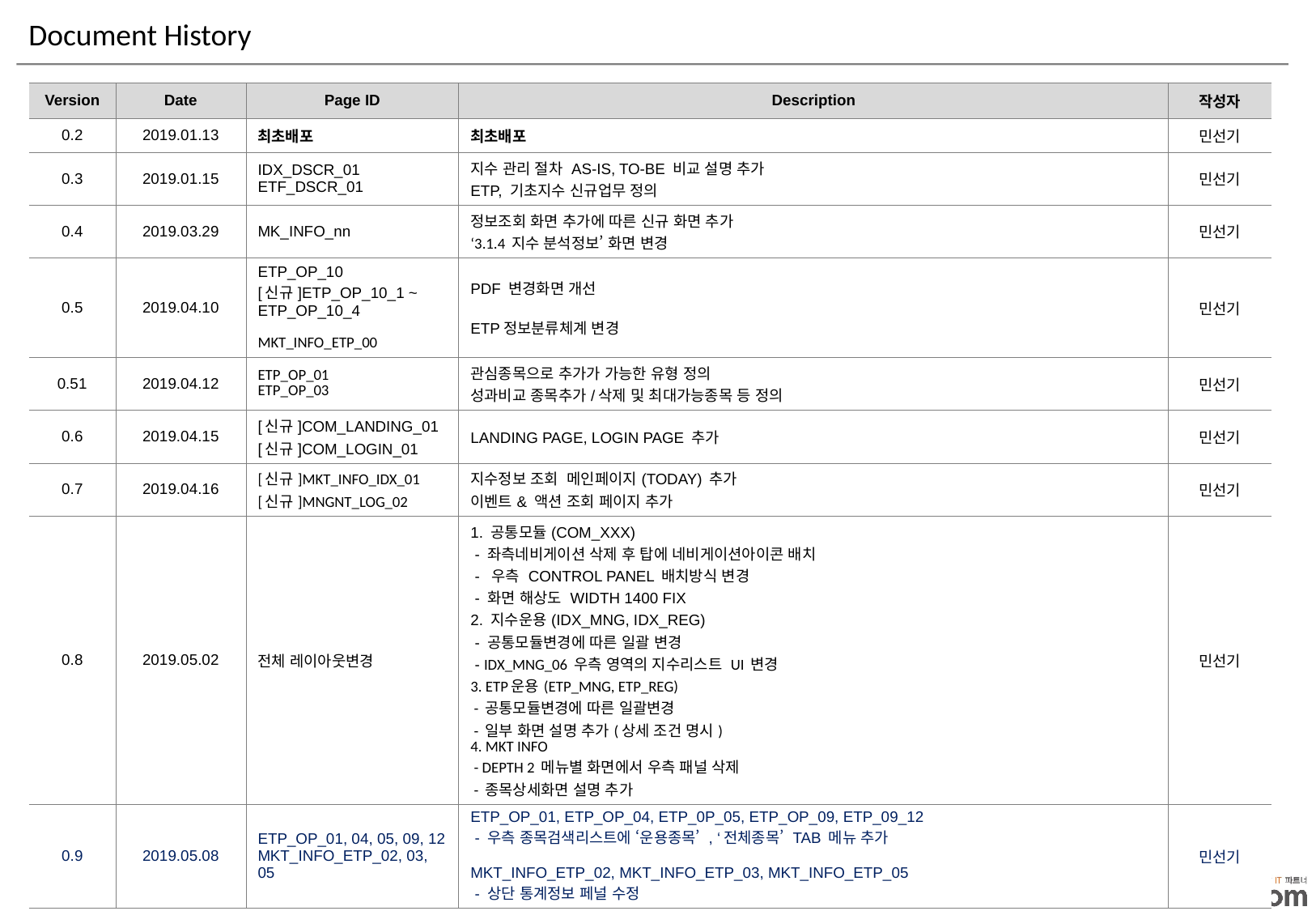

# Document History
| Version | Date | Page ID | Description | 작성자 |
| --- | --- | --- | --- | --- |
| 0.2 | 2019.01.13 | 최초배포 | 최초배포 | 민선기 |
| 0.3 | 2019.01.15 | IDX\_DSCR\_01 ETF\_DSCR\_01 | 지수 관리 절차 AS-IS, TO-BE 비교 설명 추가 ETP, 기초지수 신규업무 정의 | 민선기 |
| 0.4 | 2019.03.29 | MK\_INFO\_nn | 정보조회 화면 추가에 따른 신규 화면 추가 ‘3.1.4 지수 분석정보’ 화면 변경 | 민선기 |
| 0.5 | 2019.04.10 | ETP\_OP\_10 [신규]ETP\_OP\_10\_1 ~ ETP\_OP\_10\_4 MKT\_INFO\_ETP\_00 | PDF 변경화면 개선 ETP정보분류체계 변경 | 민선기 |
| 0.51 | 2019.04.12 | ETP\_OP\_01 ETP\_OP\_03 | 관심종목으로 추가가 가능한 유형 정의 성과비교 종목추가/삭제 및 최대가능종목 등 정의 | 민선기 |
| 0.6 | 2019.04.15 | [신규]COM\_LANDING\_01 [신규]COM\_LOGIN\_01 | LANDING PAGE, LOGIN PAGE 추가 | 민선기 |
| 0.7 | 2019.04.16 | [신규]MKT\_INFO\_IDX\_01 [신규]MNGNT\_LOG\_02 | 지수정보 조회 메인페이지(TODAY) 추가 이벤트& 액션 조회 페이지 추가 | 민선기 |
| 0.8 | 2019.05.02 | 전체 레이아웃변경 | 1. 공통모듈(COM\_XXX) - 좌측네비게이션 삭제 후 탑에 네비게이션아이콘 배치 - 우측 CONTROL PANEL 배치방식 변경 - 화면 해상도 WIDTH 1400 FIX 2. 지수운용(IDX\_MNG, IDX\_REG) - 공통모듈변경에 따른 일괄 변경 - IDX\_MNG\_06 우측 영역의 지수리스트 UI 변경 3. ETP운용(ETP\_MNG, ETP\_REG) - 공통모듈변경에 따른 일괄변경 - 일부 화면 설명 추가(상세 조건 명시) 4. MKT INFO - DEPTH 2 메뉴별 화면에서 우측 패널 삭제 - 종목상세화면 설명 추가 | 민선기 |
| 0.9 | 2019.05.08 | ETP\_OP\_01, 04, 05, 09, 12 MKT\_INFO\_ETP\_02, 03, 05 | ETP\_OP\_01, ETP\_OP\_04, ETP\_0P\_05, ETP\_OP\_09, ETP\_09\_12 - 우측 종목검색리스트에 ‘운용종목’ , ‘전체종목’ TAB 메뉴 추가 MKT\_INFO\_ETP\_02, MKT\_INFO\_ETP\_03, MKT\_INFO\_ETP\_05 - 상단 통계정보 페널 수정 | 민선기 |